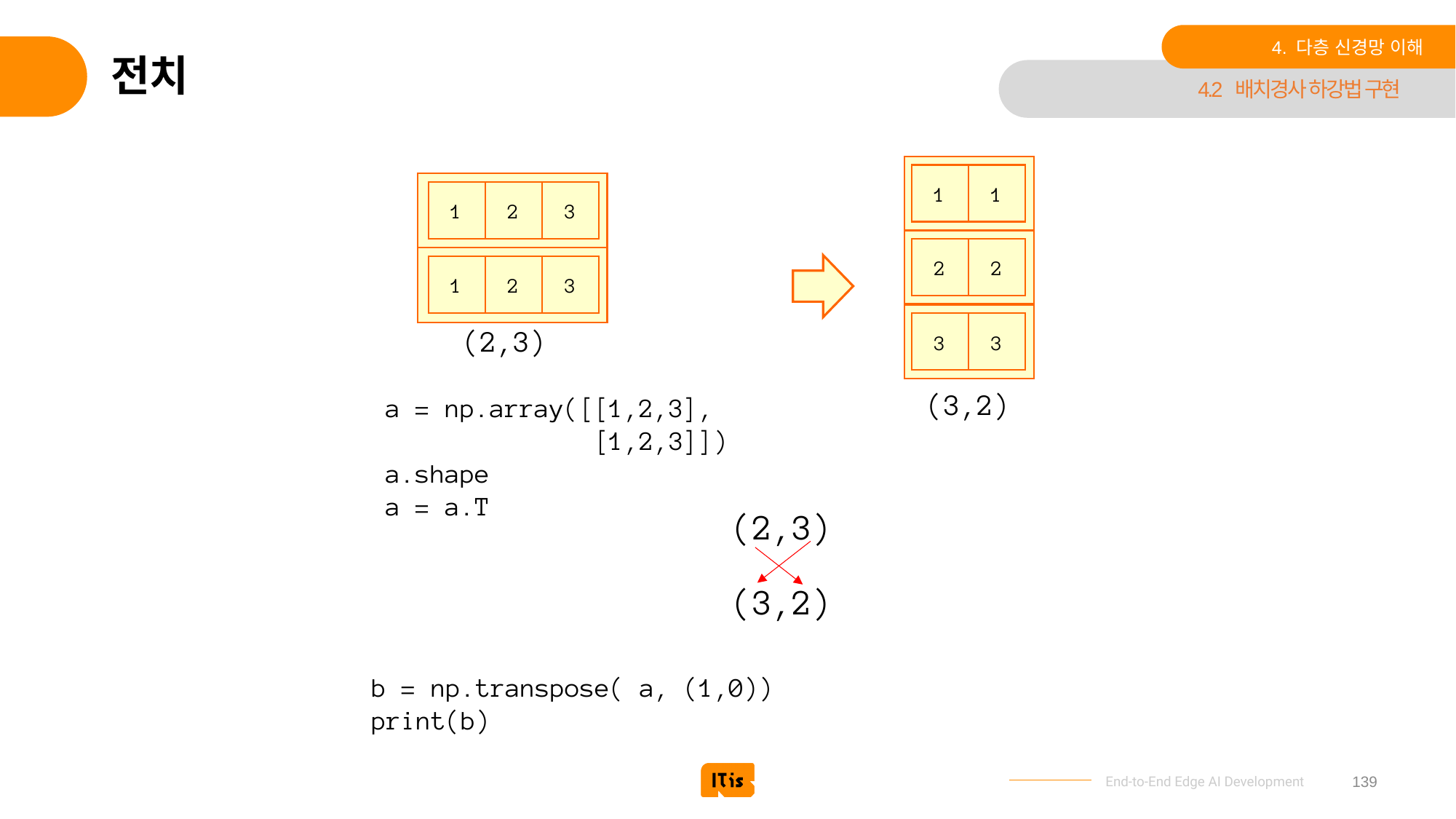

4. 다층 신경망 이해
# 전치
4.2  배치경사 하강법 구현

1
1

1
2
3

1
2
3

2
2

3
3
(2,3)
(3,2)
a = np.array([[1,2,3],
              [1,2,3]])
a.shape
a = a.T
(2,3)
(3,2)
b = np.transpose( a, (1,0))
print(b)
139